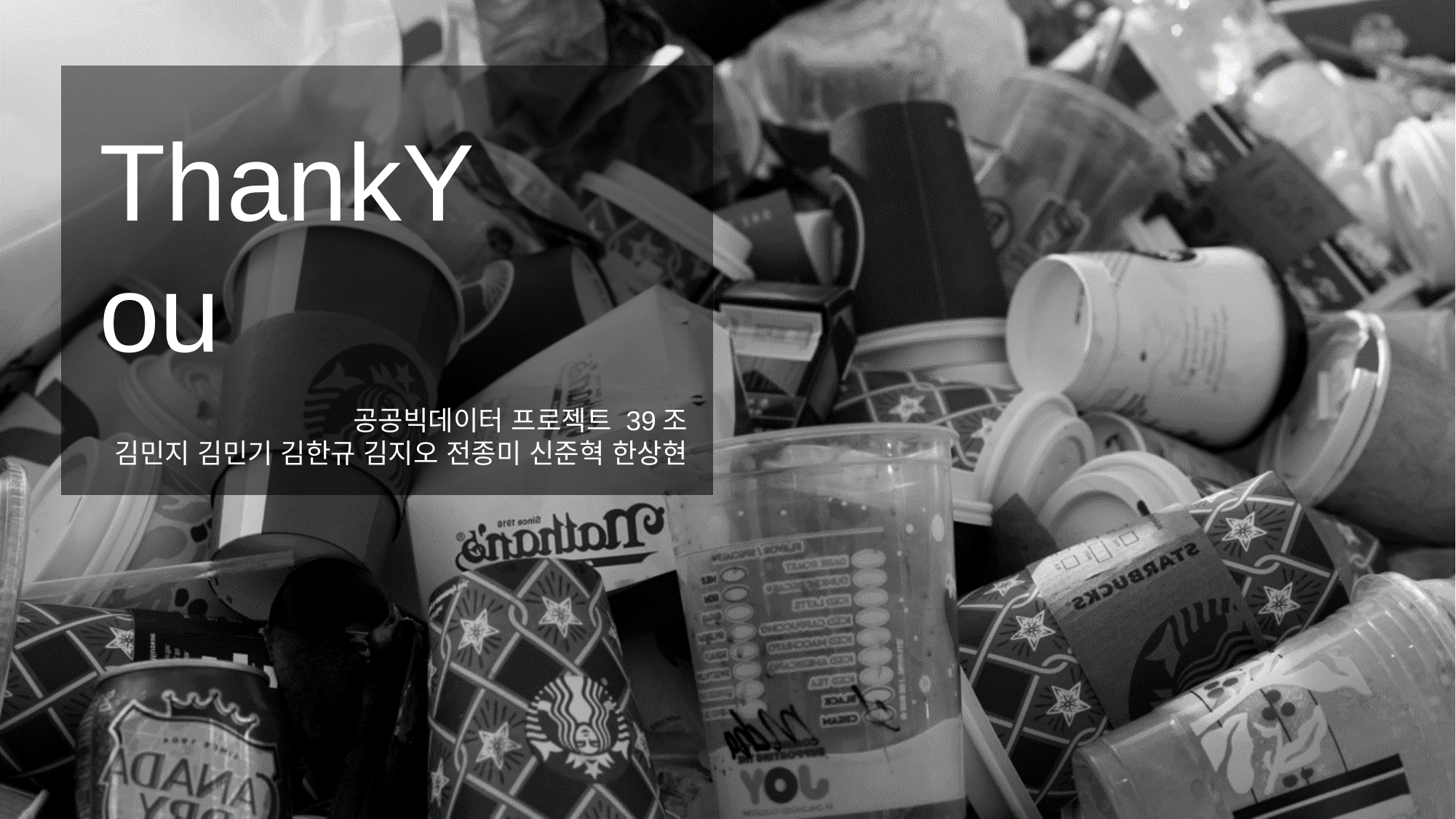

ThankYou
공공빅데이터 프로젝트 39조
김민지 김민기 김한규 김지오 전종미 신준혁 한상현